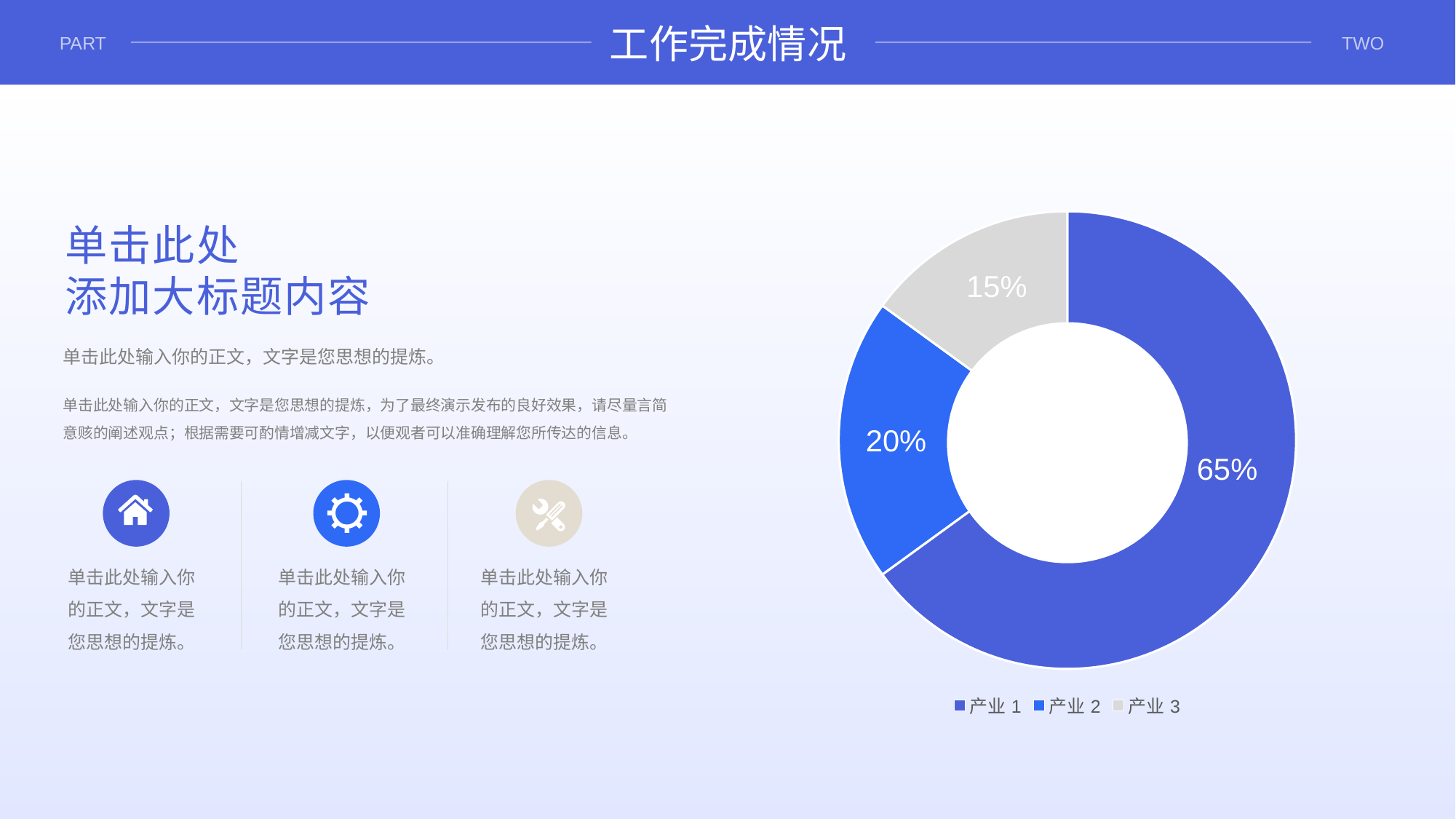

工作完成情况
PART
TWO

### Chart

| Category | 销售额 |
|---|---|
| 产业1 | 65.0 |
| 产业2 | 20.0 |
| 产业3 | 15.0 |
单击此处
添加大标题内容
15%

单击此处输入你的正文，文字是您思想的提炼。
单击此处输入你的正文，文字是您思想的提炼，为了最终演示发布的良好效果，请尽量言简意赅的阐述观点；根据需要可酌情增减文字，以便观者可以准确理解您所传达的信息。
20%
65%

单击此处输入你的正文，文字是您思想的提炼。

单击此处输入你的正文，文字是您思想的提炼。

单击此处输入你的正文，文字是您思想的提炼。